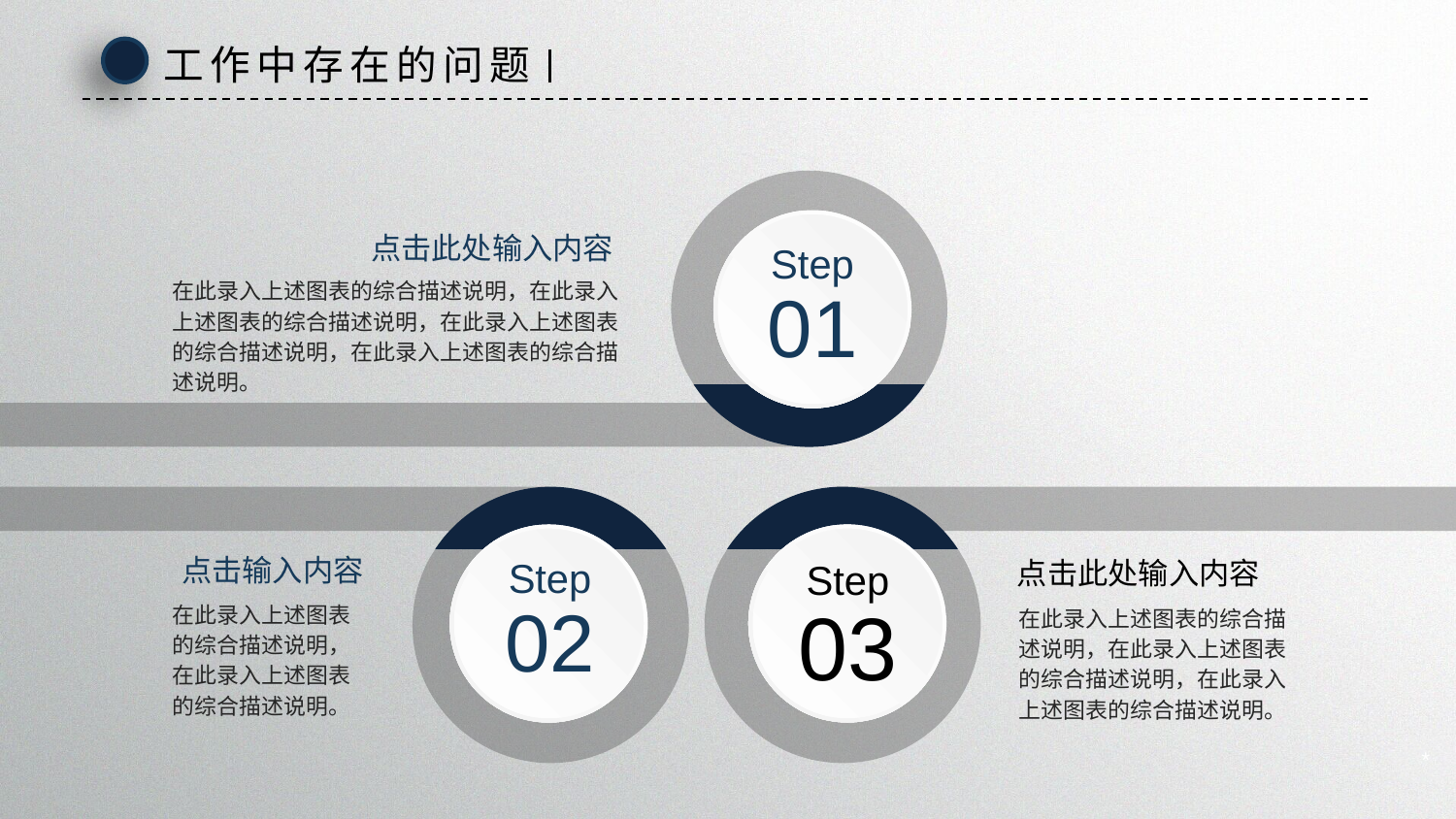

工作中存在的问题

Step
01
点击此处输入内容
在此录入上述图表的综合描述说明，在此录入上述图表的综合描述说明，在此录入上述图表的综合描述说明，在此录入上述图表的综合描述说明。

Step
03

Step
02
点击输入内容
点击此处输入内容
在此录入上述图表的综合描述说明，在此录入上述图表的综合描述说明。
在此录入上述图表的综合描述说明，在此录入上述图表的综合描述说明，在此录入上述图表的综合描述说明。

*